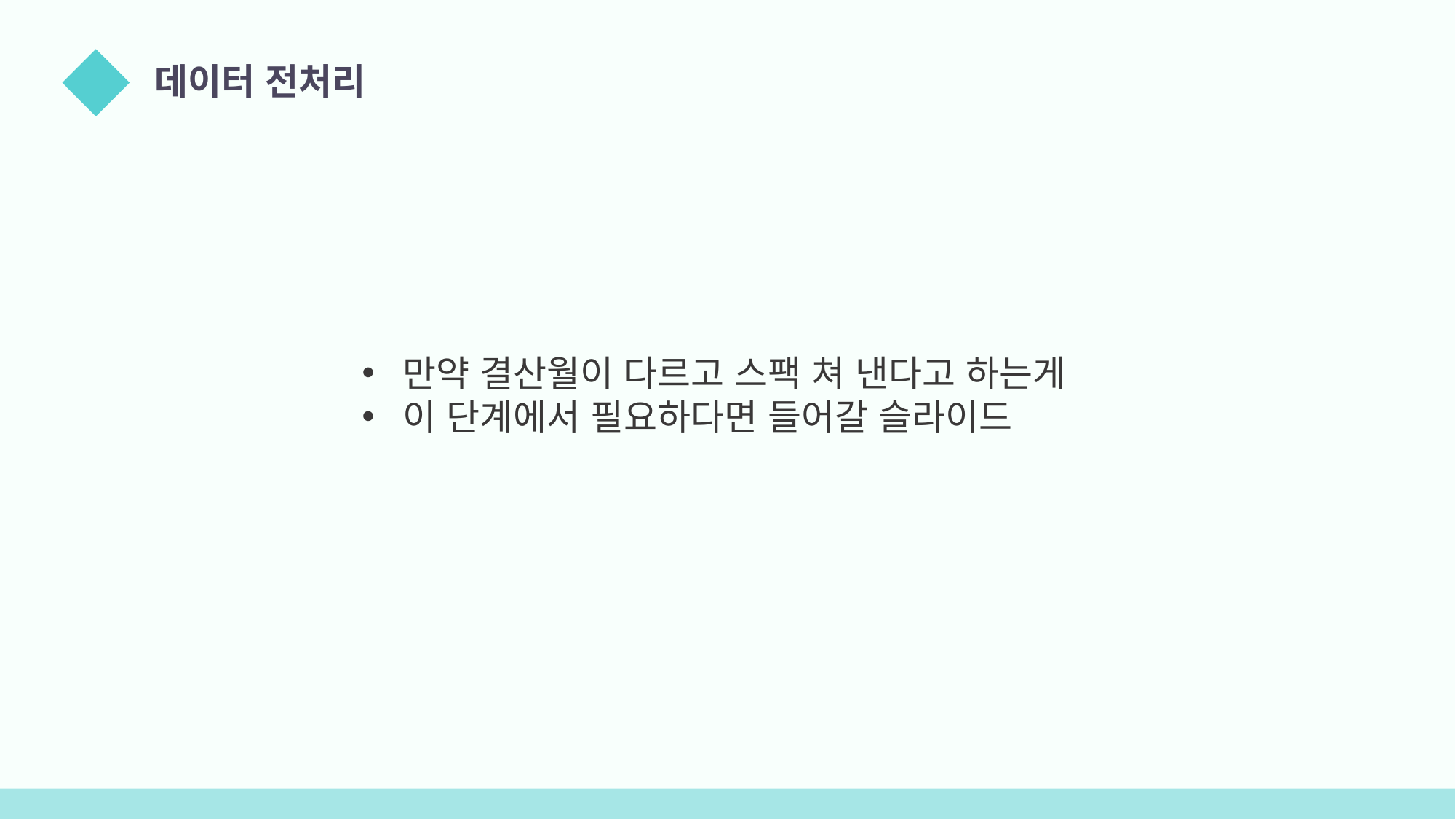

데이터 전처리
03
만약 결산월이 다르고 스팩 쳐 낸다고 하는게
이 단계에서 필요하다면 들어갈 슬라이드